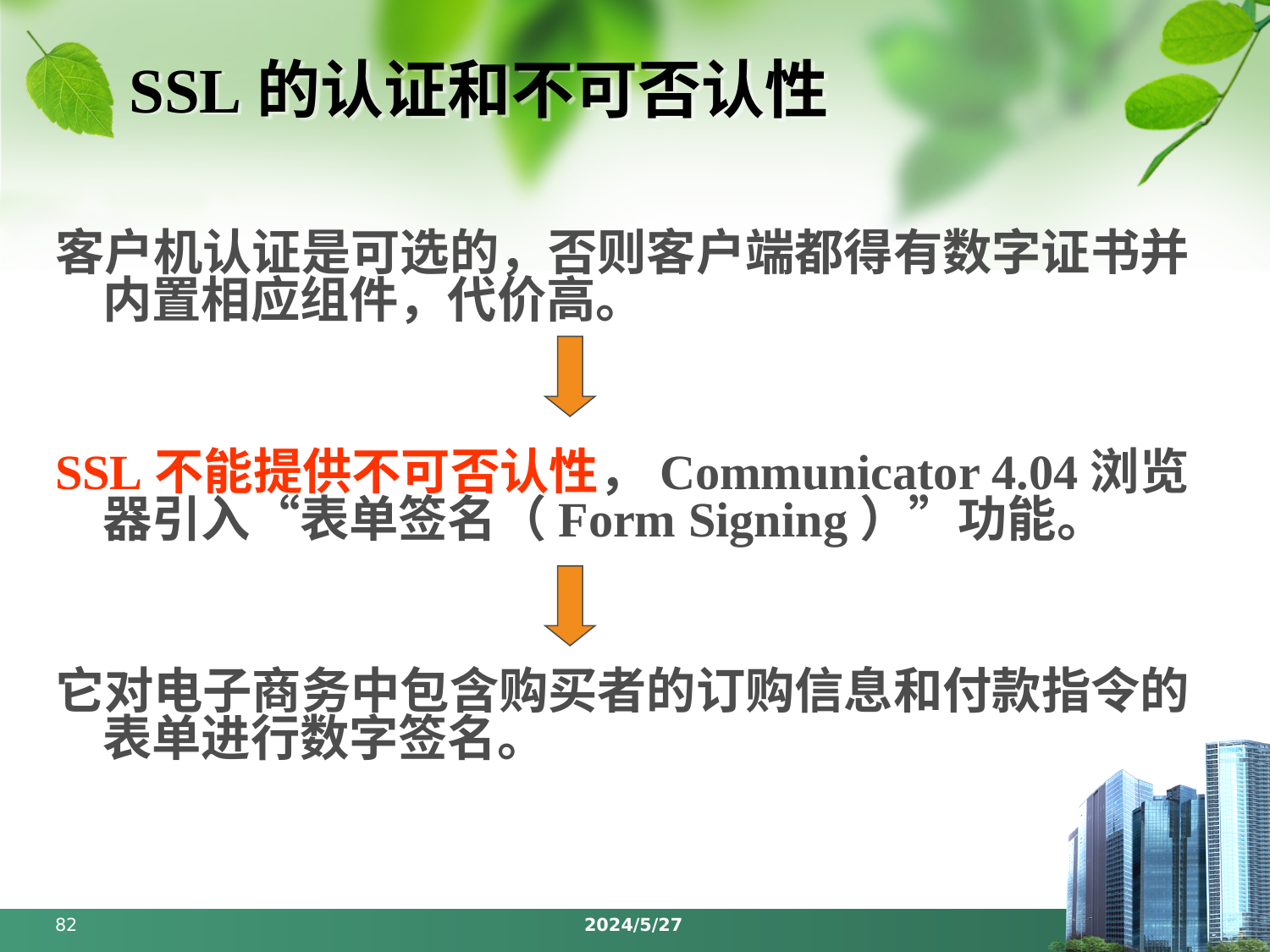

# SSL的认证和不可否认性
客户机认证是可选的，否则客户端都得有数字证书并内置相应组件，代价高。

SSL不能提供不可否认性，Communicator 4.04浏览器引入“表单签名（Form Signing）”功能。

它对电子商务中包含购买者的订购信息和付款指令的表单进行数字签名。

82
2024/5/27